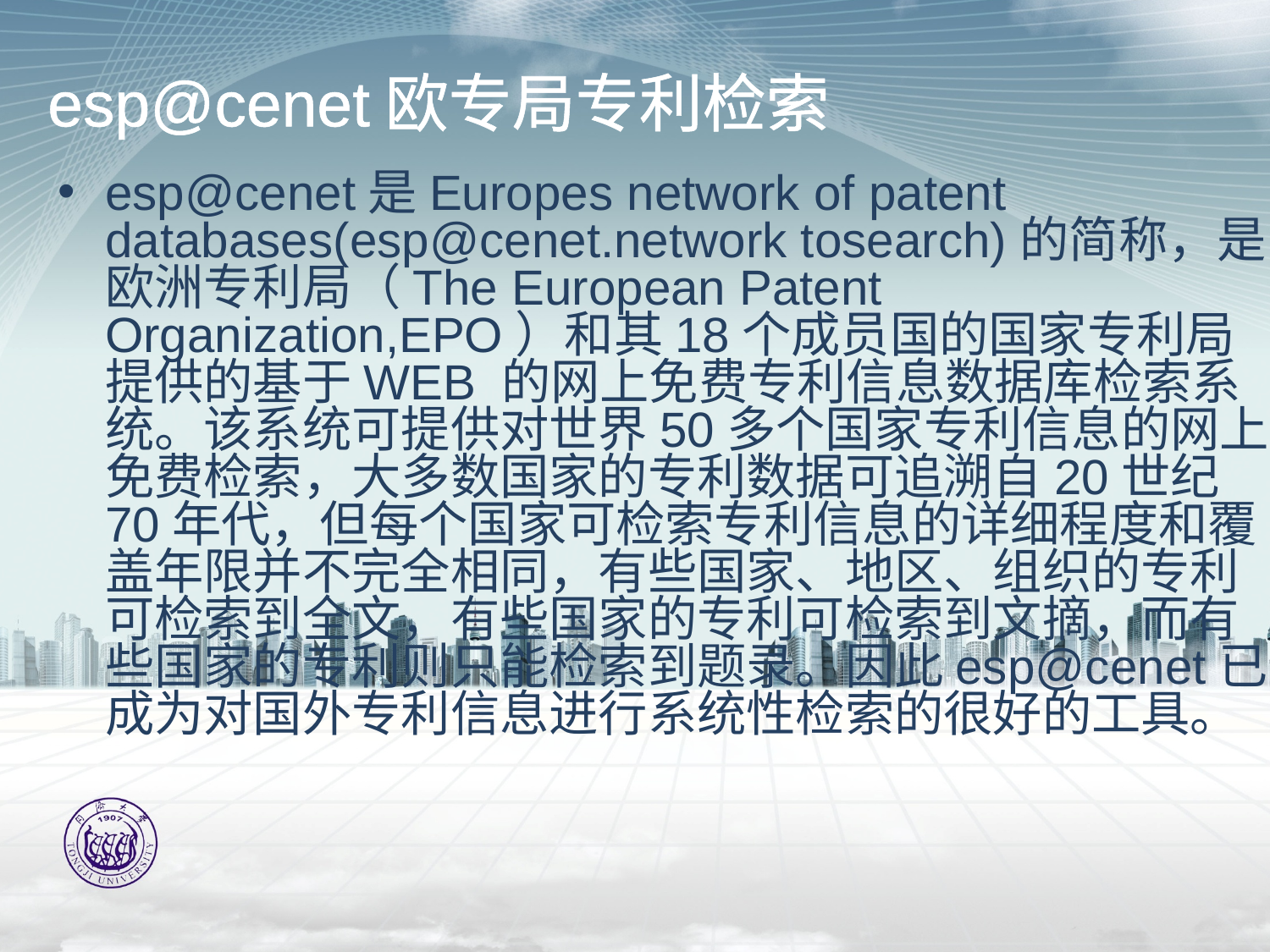

# esp@cenet欧专局专利检索
esp@cenet是Europes network of patent databases(esp@cenet.network tosearch)的简称，是欧洲专利局（The European Patent Organization,EPO）和其18个成员国的国家专利局提供的基于WEB 的网上免费专利信息数据库检索系统。该系统可提供对世界50多个国家专利信息的网上免费检索，大多数国家的专利数据可追溯自20世纪70年代，但每个国家可检索专利信息的详细程度和覆盖年限并不完全相同，有些国家、地区、组织的专利可检索到全文，有些国家的专利可检索到文摘，而有些国家的专利则只能检索到题录。因此esp@cenet已成为对国外专利信息进行系统性检索的很好的工具。